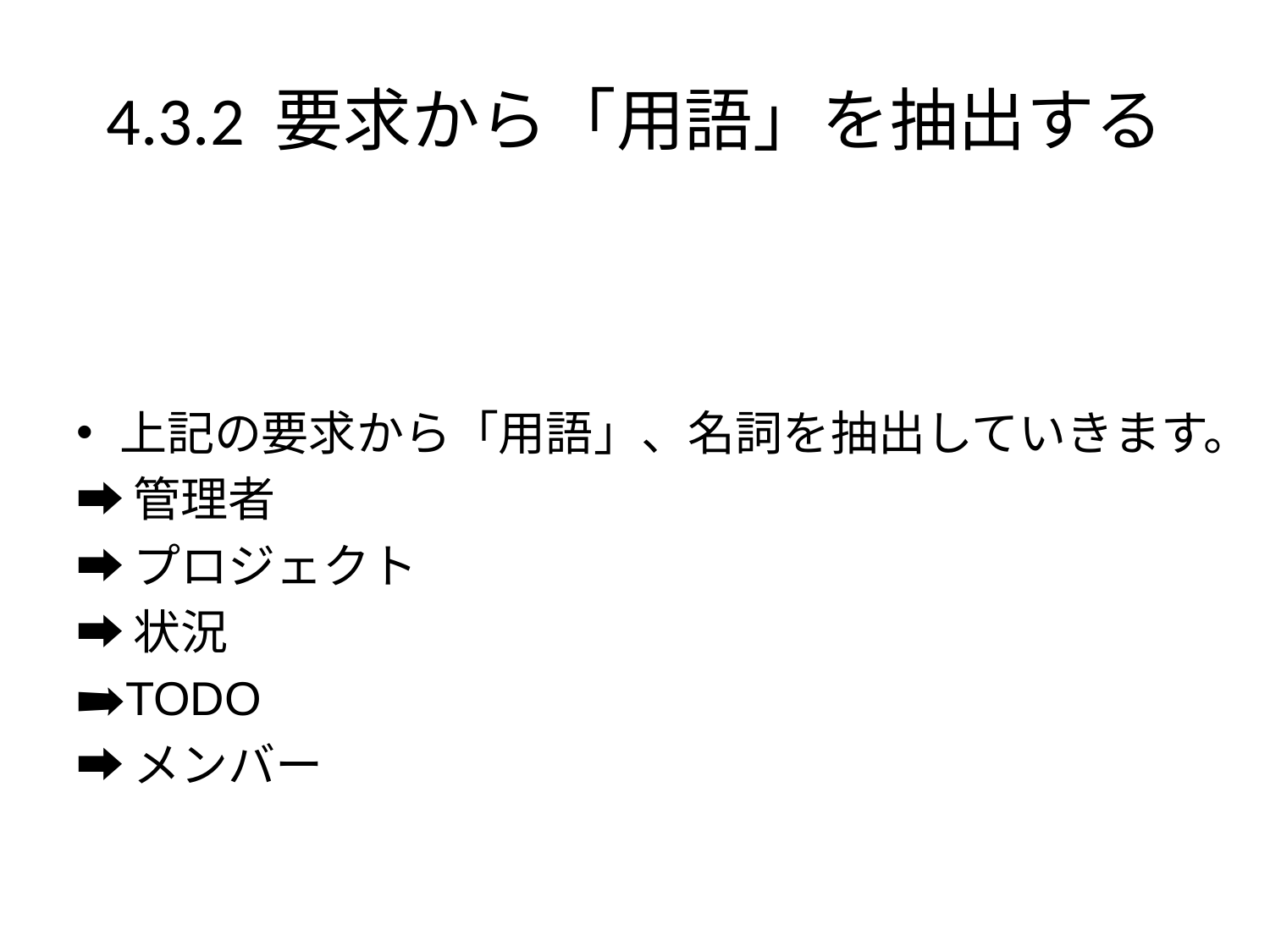

# 4.3.2 要求から「用語」を抽出する
上記の要求から「用語」、名詞を抽出していきます。
➡管理者
➡プロジェクト
➡状況
➡TODO
➡メンバー